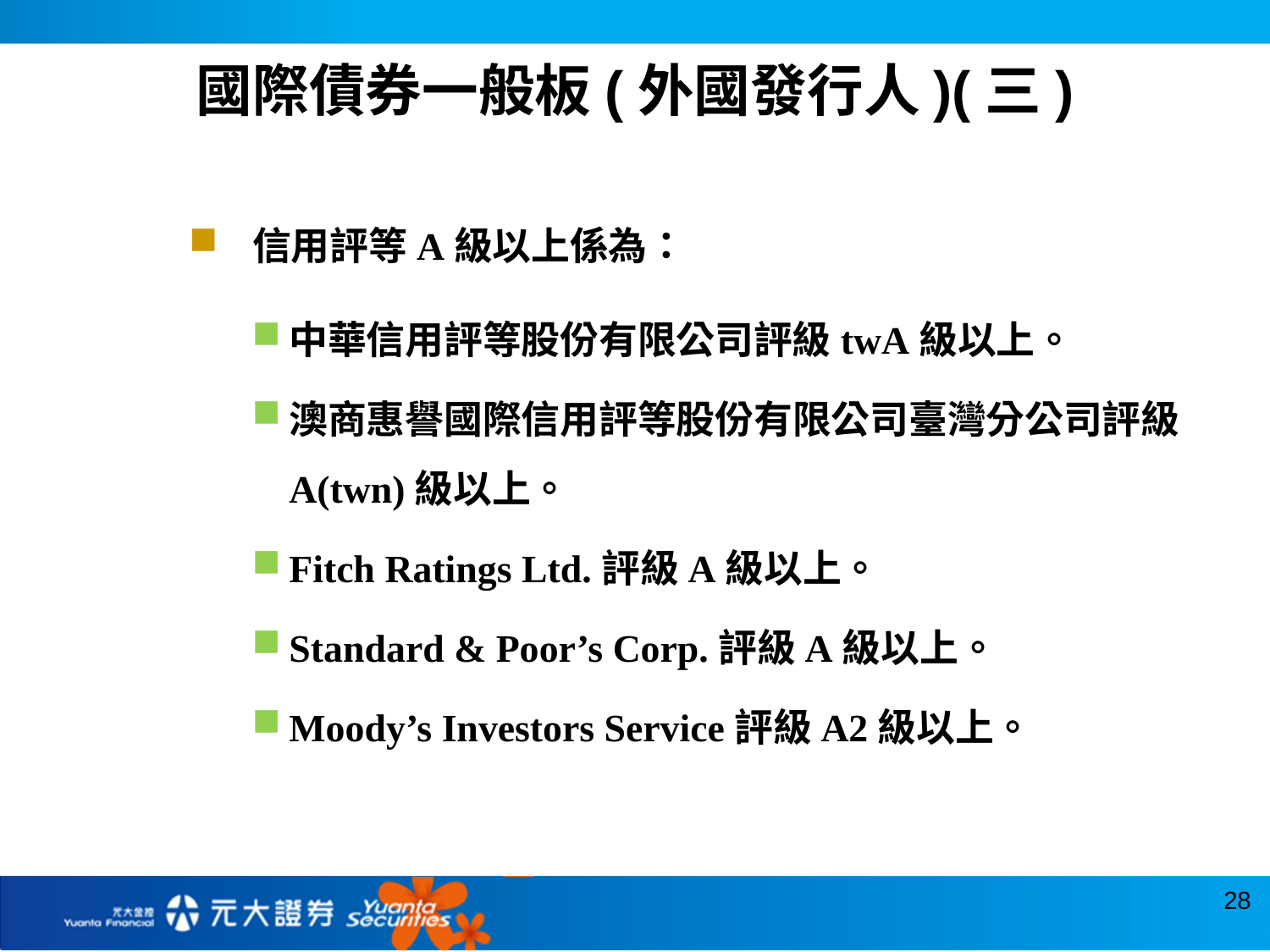

國際債券一般板(外國發行人)(三)
信用評等A級以上係為：

中華信用評等股份有限公司評級twA級以上。
澳商惠譽國際信用評等股份有限公司臺灣分公司評級A(twn)級以上。
Fitch Ratings Ltd.評級A級以上。
Standard & Poor’s Corp.評級A級以上。
Moody’s Investors Service評級A2級以上。